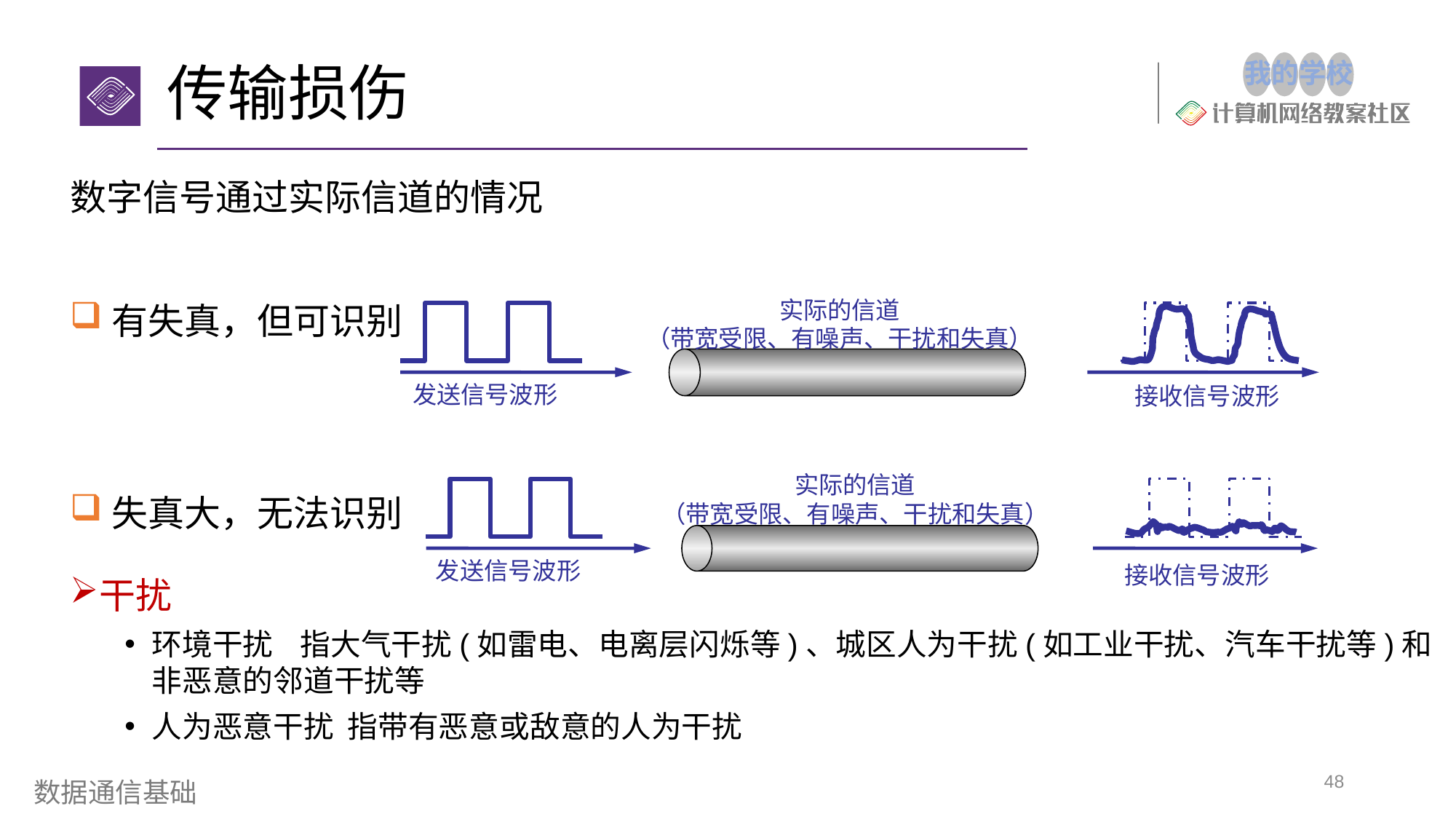

# 传输损伤

数字信号通过实际信道的情况

有失真，但可识别

失真大，无法识别

实际的信道
（带宽受限、有噪声、干扰和失真）

发送信号波形
接收信号波形

实际的信道
（带宽受限、有噪声、干扰和失真）

发送信号波形
接收信号波形
干扰
环境干扰    指大气干扰(如雷电、电离层闪烁等)、城区人为干扰(如工业干扰、汽车干扰等)和非恶意的邻道干扰等
人为恶意干扰  指带有恶意或敌意的人为干扰
48
数据通信基础